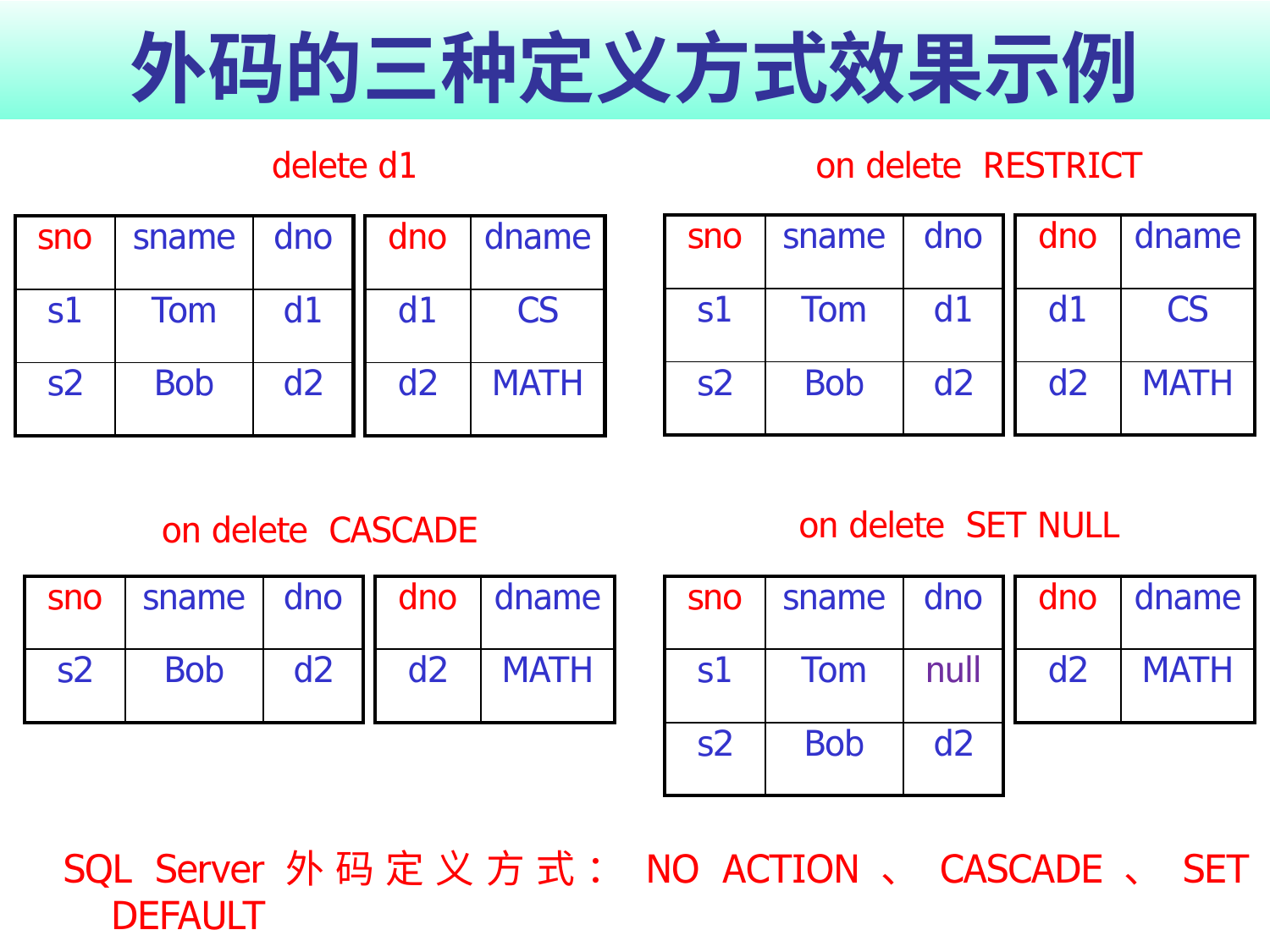

# 外码的三种定义方式效果示例
delete d1
on delete  RESTRICT
| sno | sname | dno |
| --- | --- | --- |
| s1 | Tom | d1 |
| s2 | Bob | d2 |
| dno | dname |
| --- | --- |
| d1 | CS |
| d2 | MATH |
| sno | sname | dno |
| --- | --- | --- |
| s1 | Tom | d1 |
| s2 | Bob | d2 |
| dno | dname |
| --- | --- |
| d1 | CS |
| d2 | MATH |
on delete  SET NULL
on delete  CASCADE
| sno | sname | dno |
| --- | --- | --- |
| s2 | Bob | d2 |
| dno | dname |
| --- | --- |
| d2 | MATH |
| sno | sname | dno |
| --- | --- | --- |
| s1 | Tom | null |
| s2 | Bob | d2 |
| dno | dname |
| --- | --- |
| d2 | MATH |
SQL Server外码定义方式：NO ACTION、CASCADE、SET DEFAULT